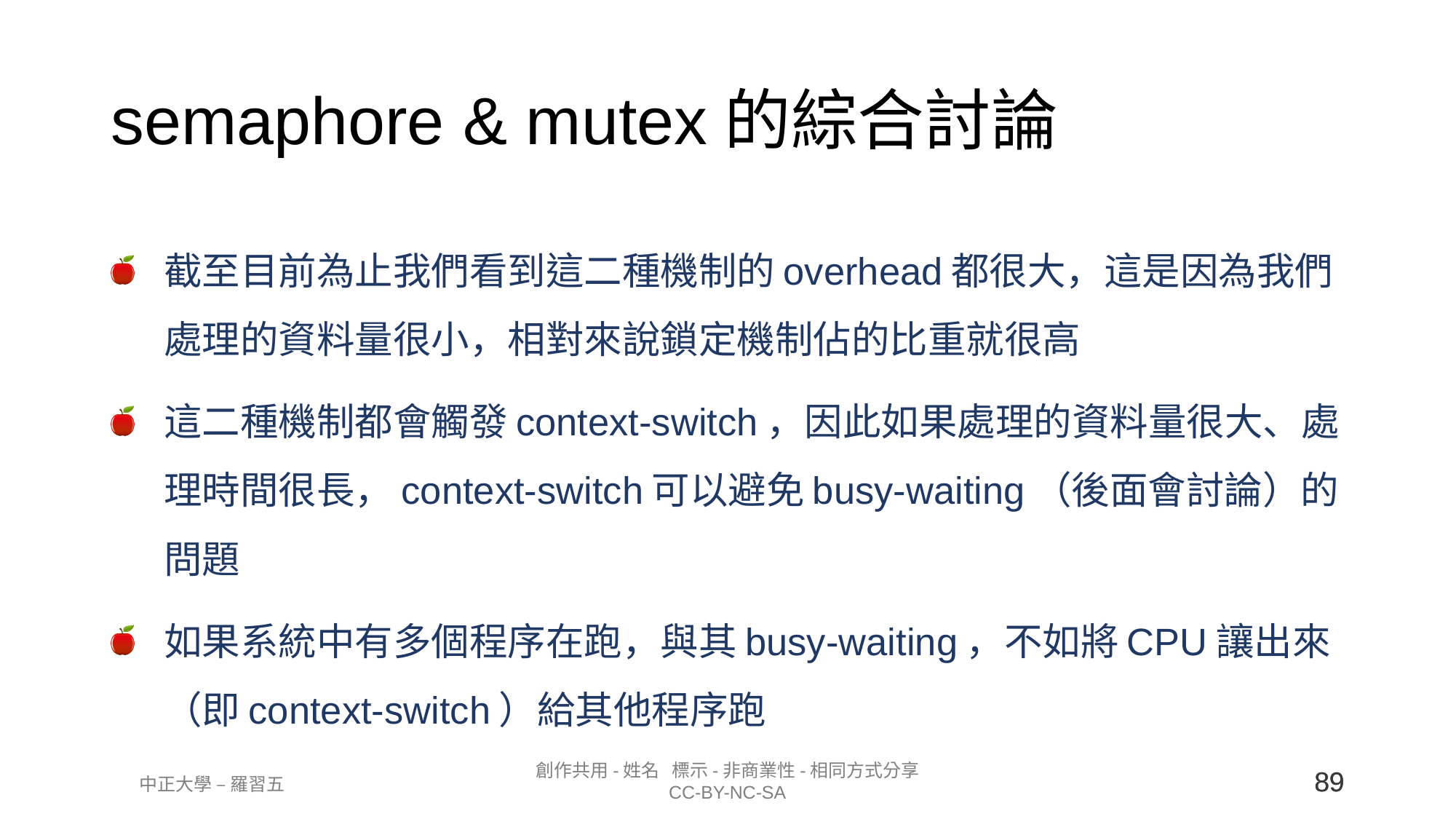

# semaphore & mutex的綜合討論
截至目前為止我們看到這二種機制的overhead都很大，這是因為我們處理的資料量很小，相對來說鎖定機制佔的比重就很高
這二種機制都會觸發context-switch，因此如果處理的資料量很大、處理時間很長，context-switch可以避免busy-waiting（後面會討論）的問題
如果系統中有多個程序在跑，與其busy-waiting，不如將CPU讓出來（即context-switch）給其他程序跑